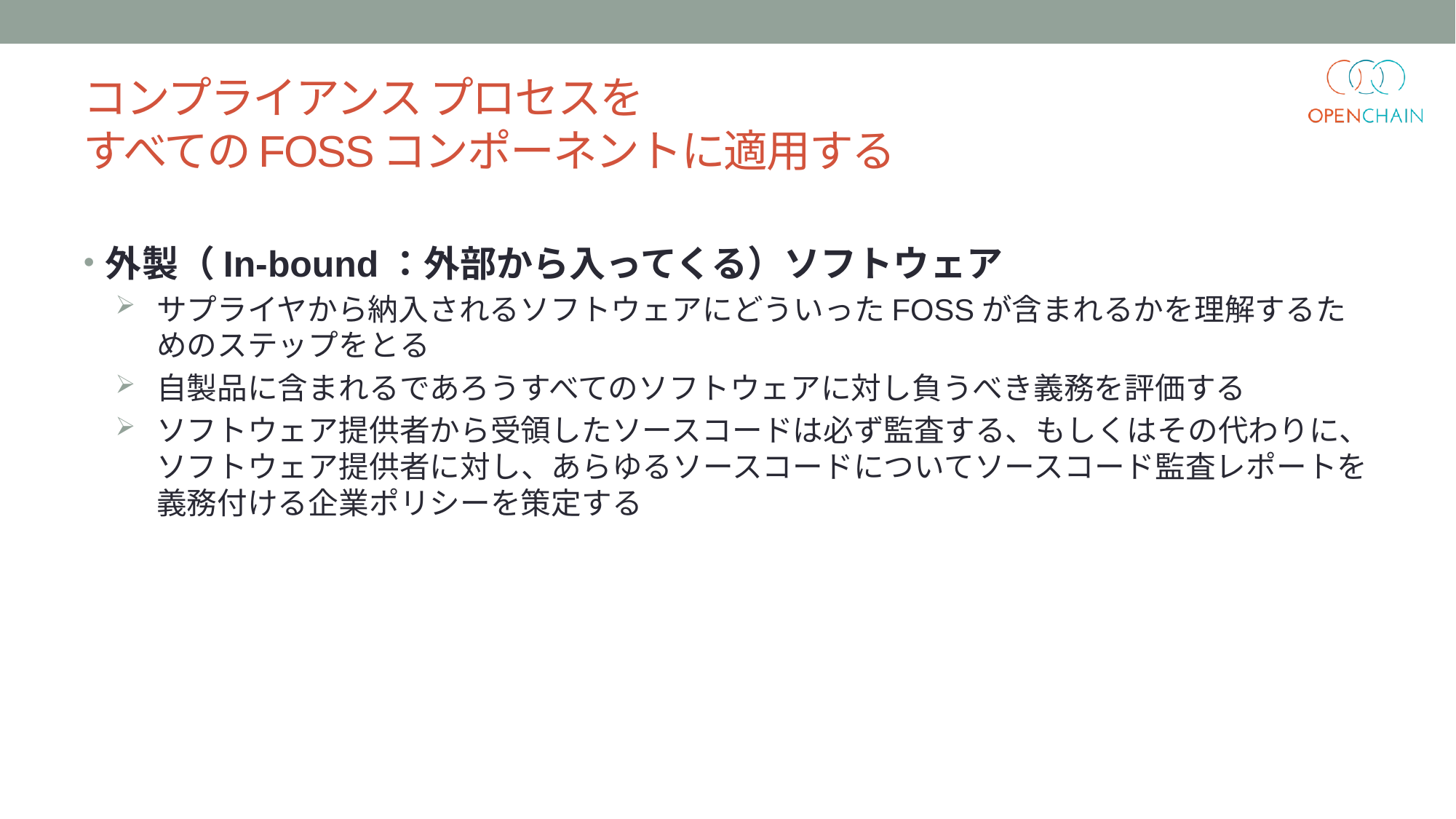

# コンプライアンス プロセスを すべてのFOSSコンポーネントに適用する

外製（In-bound：外部から入ってくる）ソフトウェア
サプライヤから納入されるソフトウェアにどういったFOSSが含まれるかを理解するためのステップをとる
自製品に含まれるであろうすべてのソフトウェアに対し負うべき義務を評価する
ソフトウェア提供者から受領したソースコードは必ず監査する、もしくはその代わりに、ソフトウェア提供者に対し、あらゆるソースコードについてソースコード監査レポートを義務付ける企業ポリシーを策定する